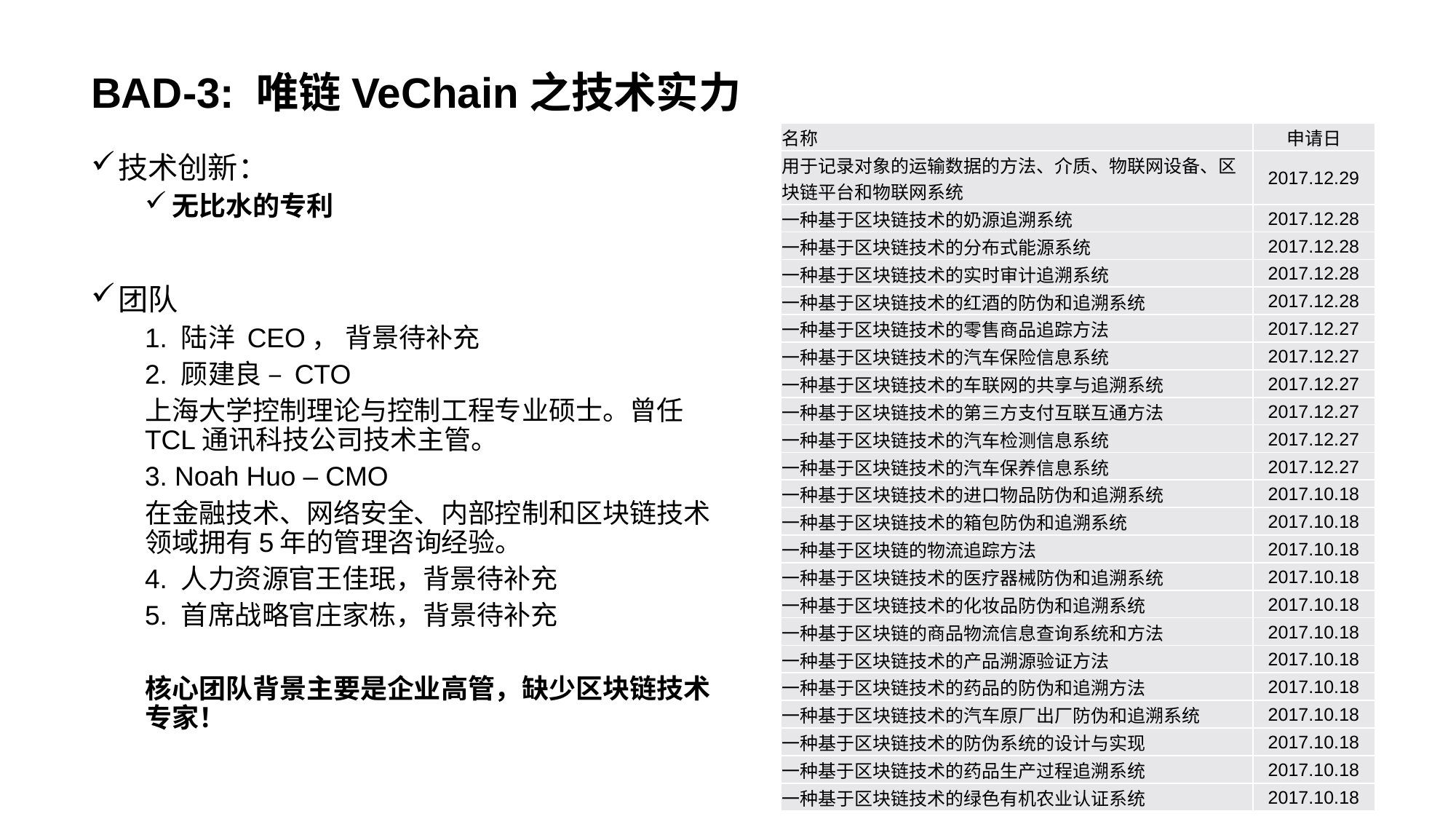

# BAD-3: 唯链VeChain之技术实力
| 名称 | 申请日 |
| --- | --- |
| 用于记录对象的运输数据的方法、介质、物联网设备、区块链平台和物联网系统 | 2017.12.29 |
| 一种基于区块链技术的奶源追溯系统 | 2017.12.28 |
| 一种基于区块链技术的分布式能源系统 | 2017.12.28 |
| 一种基于区块链技术的实时审计追溯系统 | 2017.12.28 |
| 一种基于区块链技术的红酒的防伪和追溯系统 | 2017.12.28 |
| 一种基于区块链技术的零售商品追踪方法 | 2017.12.27 |
| 一种基于区块链技术的汽车保险信息系统 | 2017.12.27 |
| 一种基于区块链技术的车联网的共享与追溯系统 | 2017.12.27 |
| 一种基于区块链技术的第三方支付互联互通方法 | 2017.12.27 |
| 一种基于区块链技术的汽车检测信息系统 | 2017.12.27 |
| 一种基于区块链技术的汽车保养信息系统 | 2017.12.27 |
| 一种基于区块链技术的进口物品防伪和追溯系统 | 2017.10.18 |
| 一种基于区块链技术的箱包防伪和追溯系统 | 2017.10.18 |
| 一种基于区块链的物流追踪方法 | 2017.10.18 |
| 一种基于区块链技术的医疗器械防伪和追溯系统 | 2017.10.18 |
| 一种基于区块链技术的化妆品防伪和追溯系统 | 2017.10.18 |
| 一种基于区块链的商品物流信息查询系统和方法 | 2017.10.18 |
| 一种基于区块链技术的产品溯源验证方法 | 2017.10.18 |
| 一种基于区块链技术的药品的防伪和追溯方法 | 2017.10.18 |
| 一种基于区块链技术的汽车原厂出厂防伪和追溯系统 | 2017.10.18 |
| 一种基于区块链技术的防伪系统的设计与实现 | 2017.10.18 |
| 一种基于区块链技术的药品生产过程追溯系统 | 2017.10.18 |
| 一种基于区块链技术的绿色有机农业认证系统 | 2017.10.18 |
技术创新：
无比水的专利

团队
1. 陆洋 CEO， 背景待补充
2. 顾建良 – CTO
	上海⼤学控制理论与控制⼯程专业硕⼠。曾任TCL通讯科技公司技术主管。
3. Noah Huo – CMO
	在⾦融技术、⽹络安全、内部控制和区块链技术领域拥有5年的管理咨询经验。
4. 人力资源官王佳珉，背景待补充
5. 首席战略官庄家栋，背景待补充

核心团队背景主要是企业高管，缺少区块链技术专家！
27